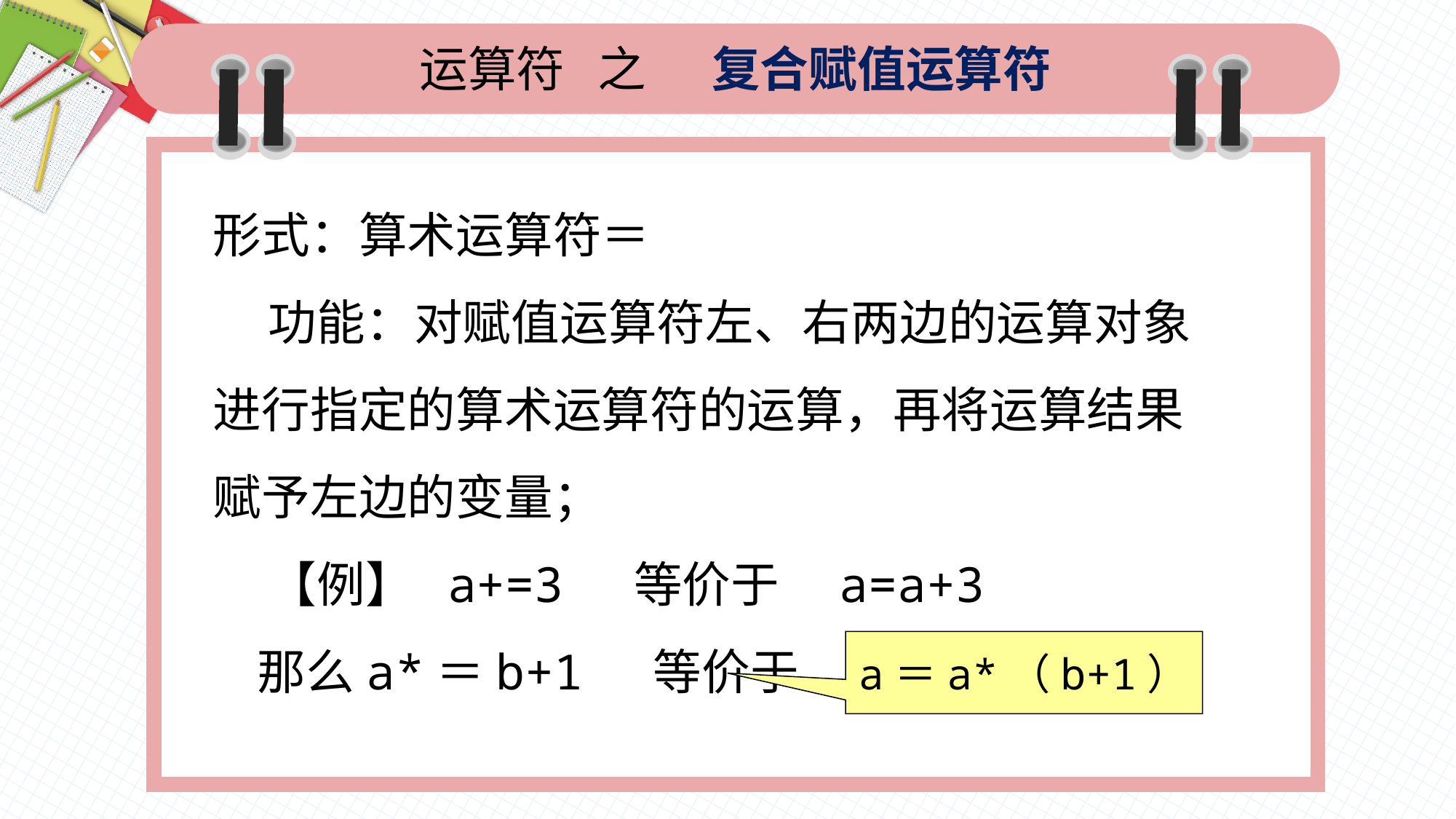

运算符   之      复合赋值运算符
形式：算术运算符＝
    功能：对赋值运算符左、右两边的运算对象进行指定的算术运算符的运算，再将运算结果赋予左边的变量；
    【例】  a+=3  等价于　a=a+3
   那么a*＝b+1  等价于
a＝a*（b+1）